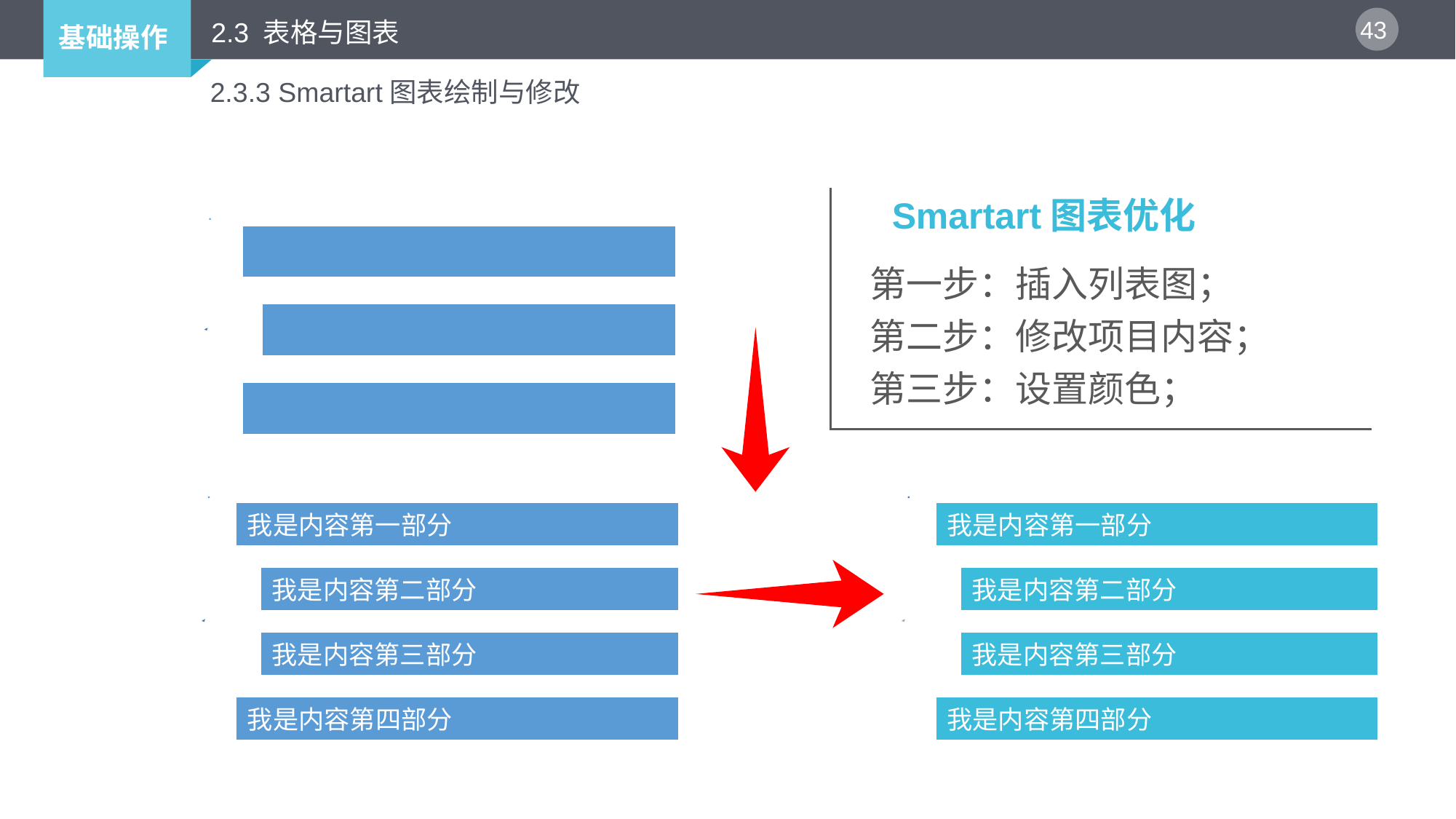

2.3 表格与图表
2.3.3 Smartart图表绘制与修改

Smartart图表优化
第一步：插入列表图；
第二步：修改项目内容；
第三步：设置颜色；

我是内容第一部分
我是内容第二部分
我是内容第三部分
我是内容第四部分
我是内容第一部分
我是内容第二部分
我是内容第三部分
我是内容第四部分